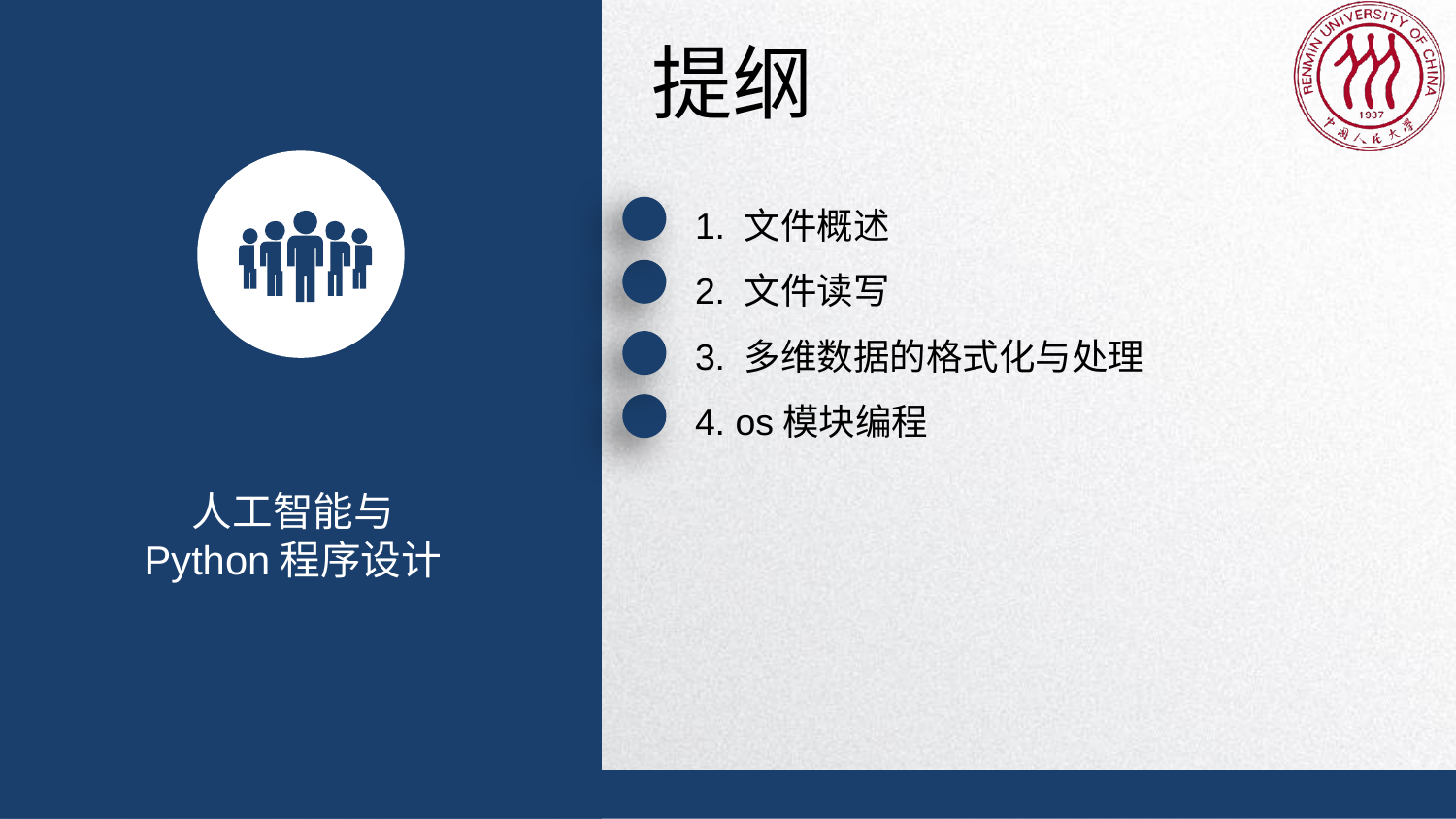

提纲

1. 文件概述
2. 文件读写
3. 多维数据的格式化与处理
4. os模块编程

人工智能与
Python程序设计